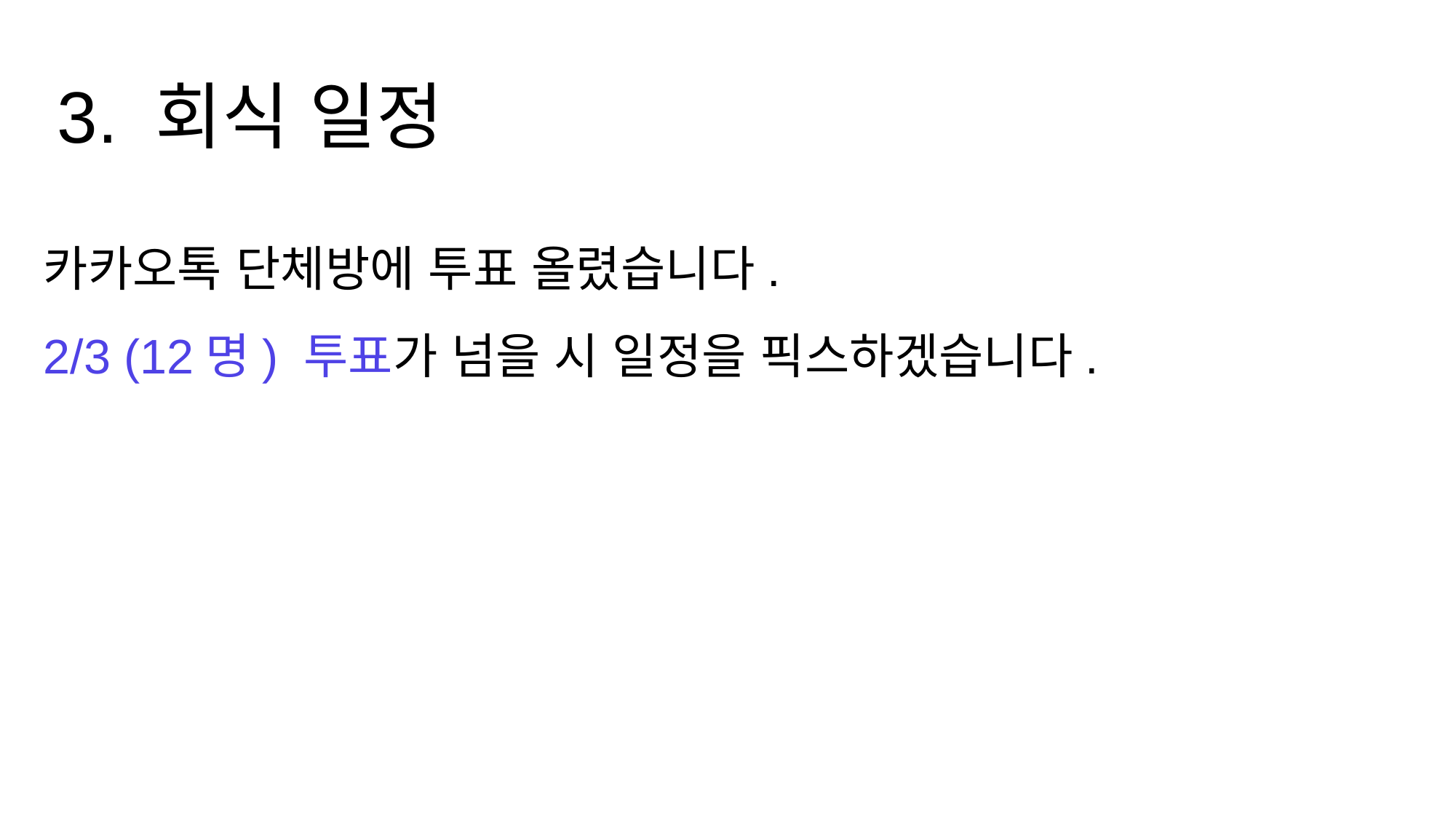

3. 회식 일정
카카오톡 단체방에 투표 올렸습니다.
2/3 (12명) 투표가 넘을 시 일정을 픽스하겠습니다.